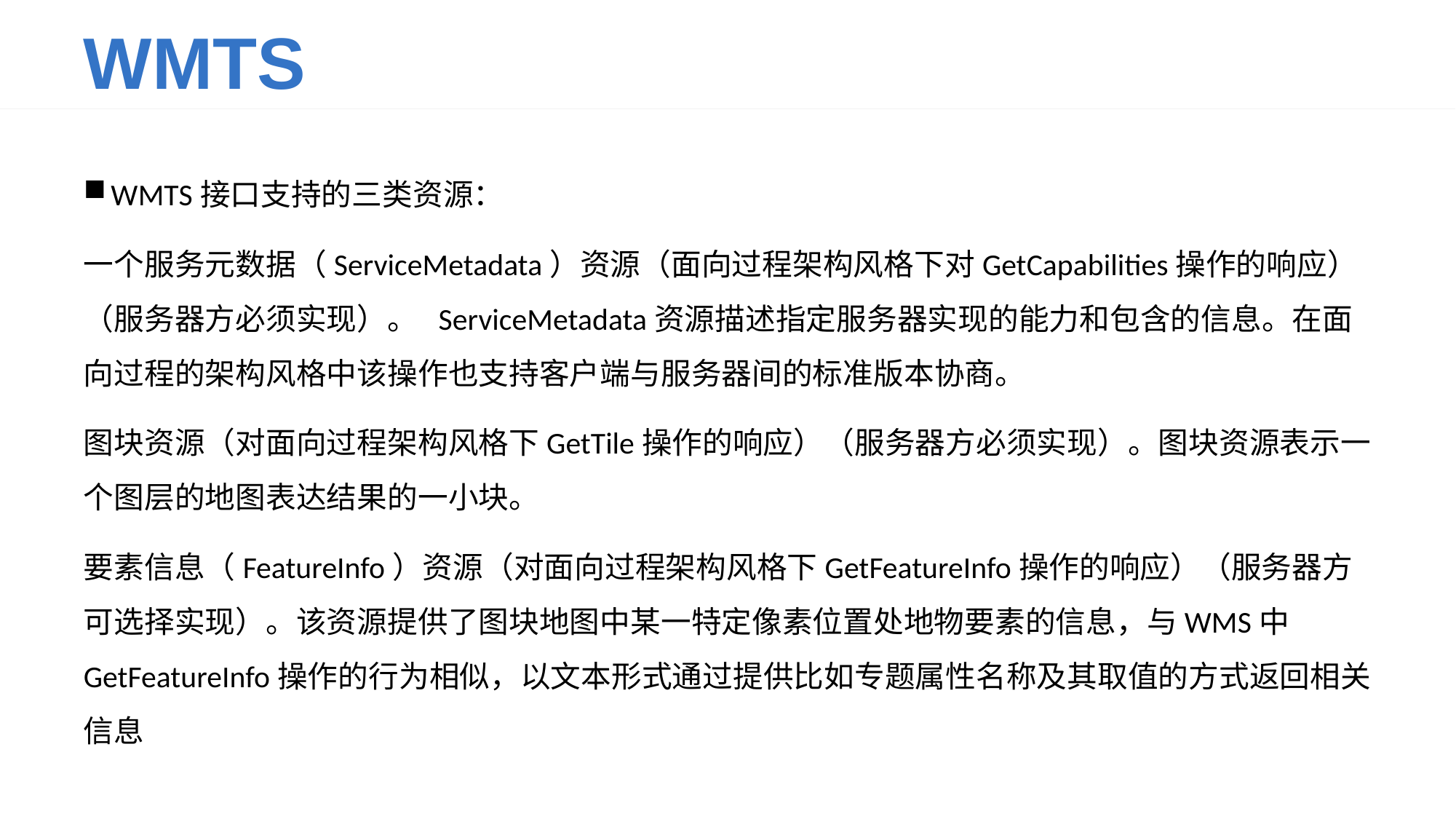

# WMTS
WMTS接口支持的三类资源：
一个服务元数据（ServiceMetadata）资源（面向过程架构风格下对GetCapabilities操作的响应）（服务器方必须实现）。  ServiceMetadata资源描述指定服务器实现的能力和包含的信息。在面向过程的架构风格中该操作也支持客户端与服务器间的标准版本协商。
图块资源（对面向过程架构风格下GetTile操作的响应）（服务器方必须实现）。图块资源表示一个图层的地图表达结果的一小块。
要素信息（FeatureInfo）资源（对面向过程架构风格下GetFeatureInfo操作的响应）（服务器方可选择实现）。该资源提供了图块地图中某一特定像素位置处地物要素的信息，与WMS中GetFeatureInfo操作的行为相似，以文本形式通过提供比如专题属性名称及其取值的方式返回相关信息